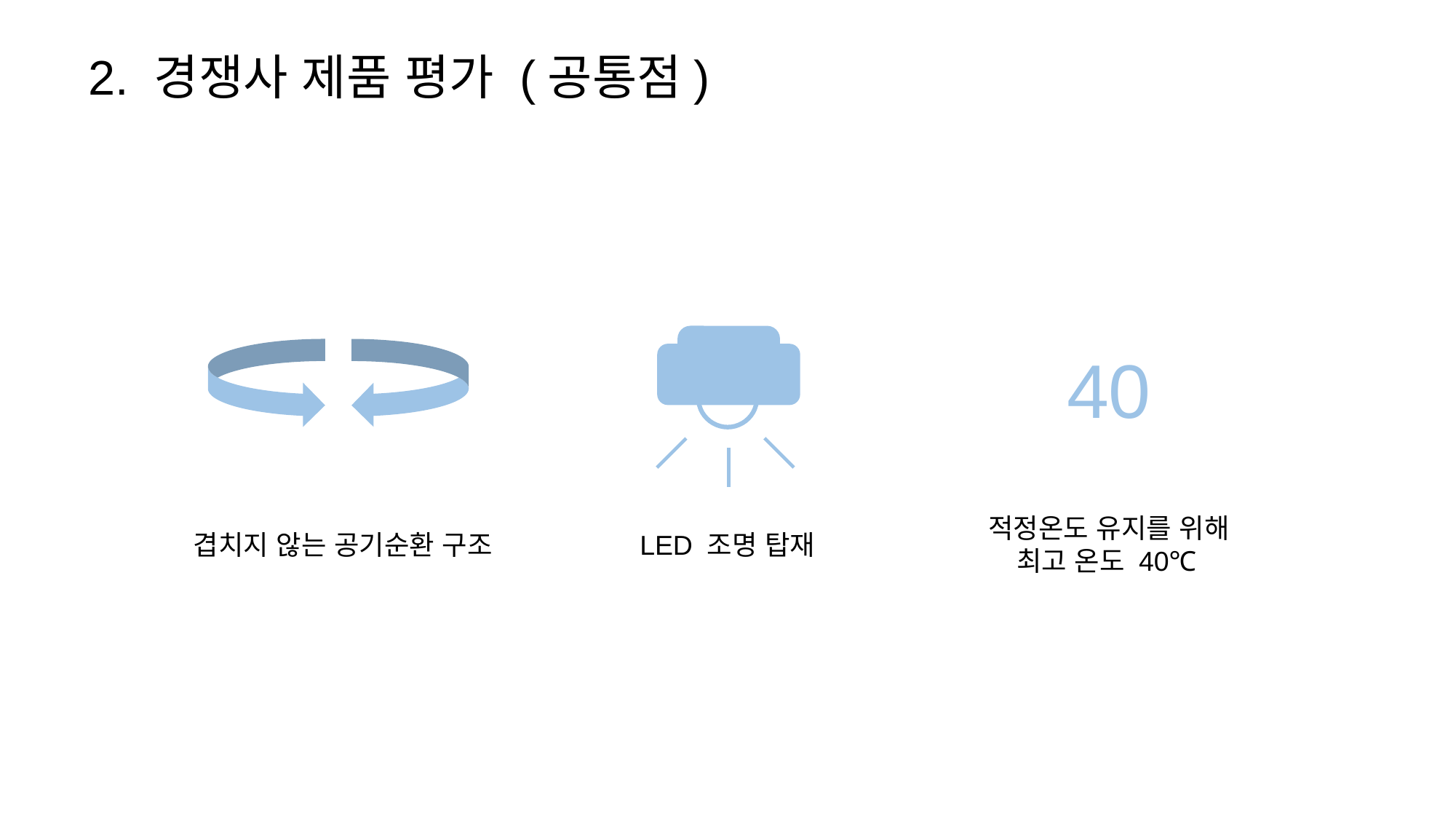

2. 경쟁사 제품 평가 (공통점)

40

적정온도 유지를 위해
최고 온도 40℃
겹치지 않는 공기순환 구조
LED 조명 탑재